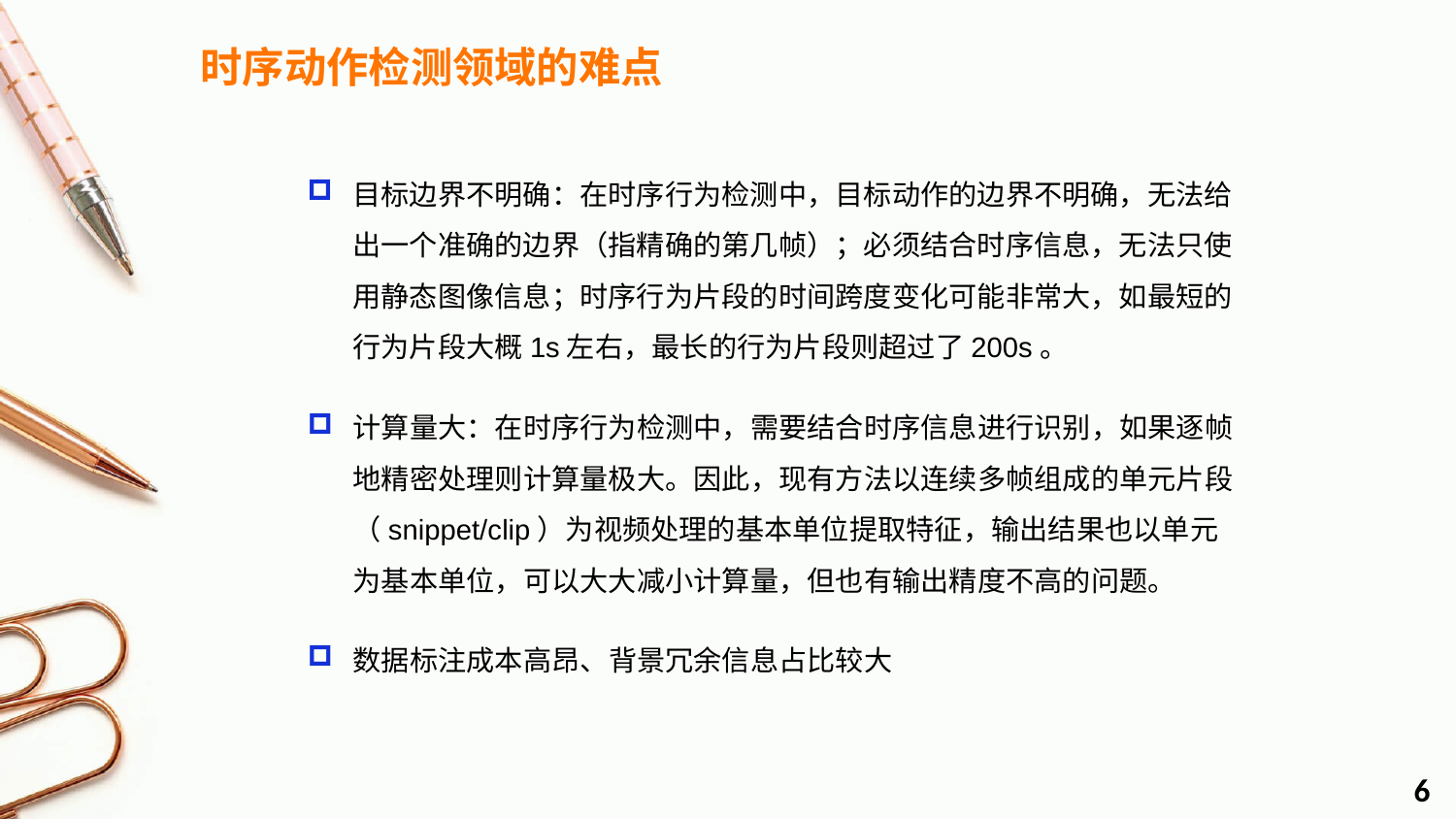

时序动作检测领域的难点
目标边界不明确：在时序行为检测中，目标动作的边界不明确，无法给出一个准确的边界（指精确的第几帧）；必须结合时序信息，无法只使用静态图像信息；时序行为片段的时间跨度变化可能非常大，如最短的行为片段大概1s左右，最长的行为片段则超过了200s。
计算量大：在时序行为检测中，需要结合时序信息进行识别，如果逐帧地精密处理则计算量极大。因此，现有方法以连续多帧组成的单元片段（snippet/clip）为视频处理的基本单位提取特征，输出结果也以单元为基本单位，可以大大减小计算量，但也有输出精度不高的问题。
数据标注成本高昂、背景冗余信息占比较大
6